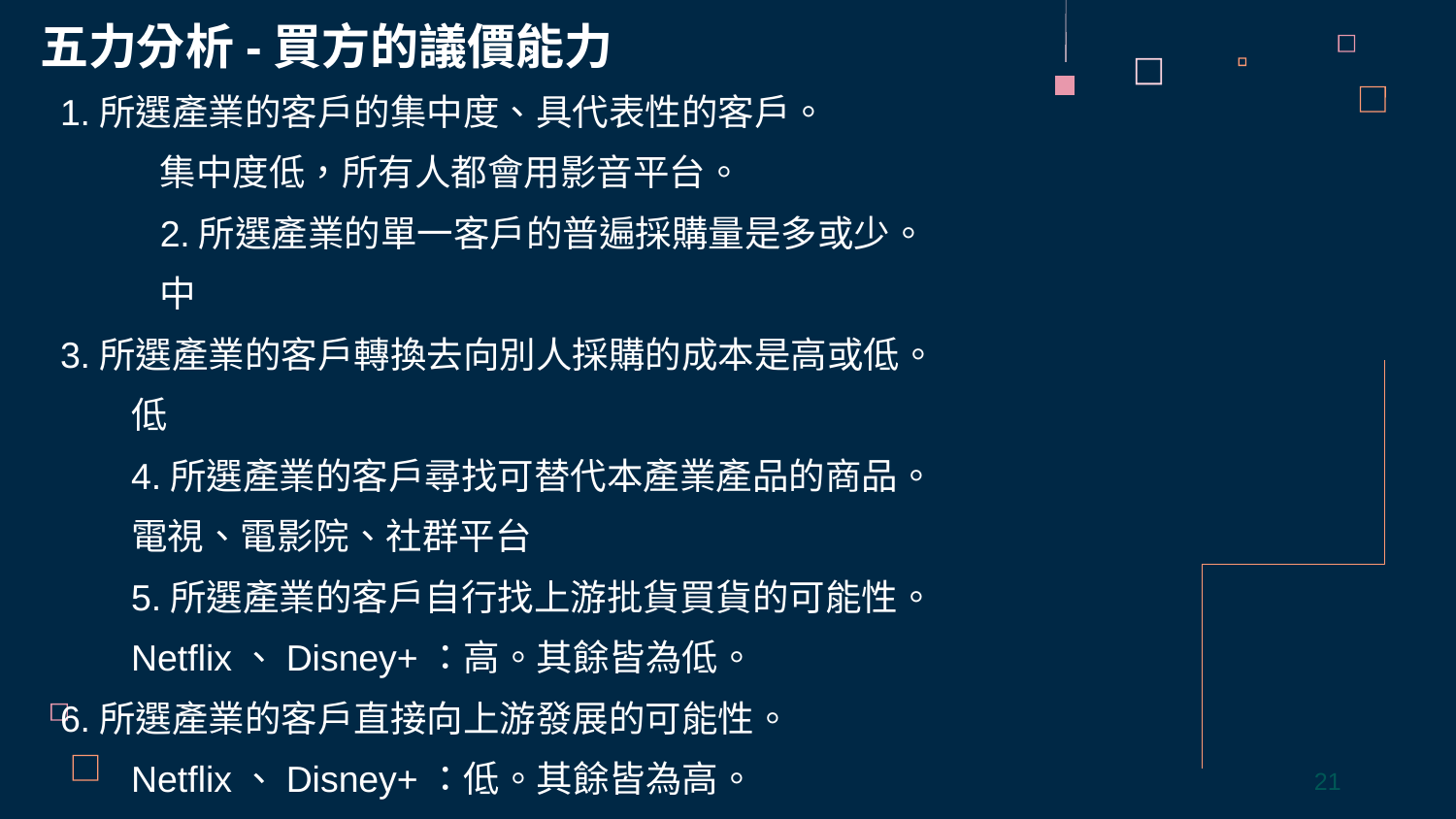

五力分析-買方的議價能力
1.所選產業的客戶的集中度、具代表性的客戶。
集中度低，所有人都會用影音平台。
2.所選產業的單一客戶的普遍採購量是多或少。
中
3.所選產業的客戶轉換去向別人採購的成本是高或低。
低
4.所選產業的客戶尋找可替代本產業產品的商品。
電視、電影院、社群平台
5.所選產業的客戶自行找上游批貨買貨的可能性。
Netflix、Disney+：高。其餘皆為低。
6.所選產業的客戶直接向上游發展的可能性。
Netflix、Disney+：低。其餘皆為高。

21